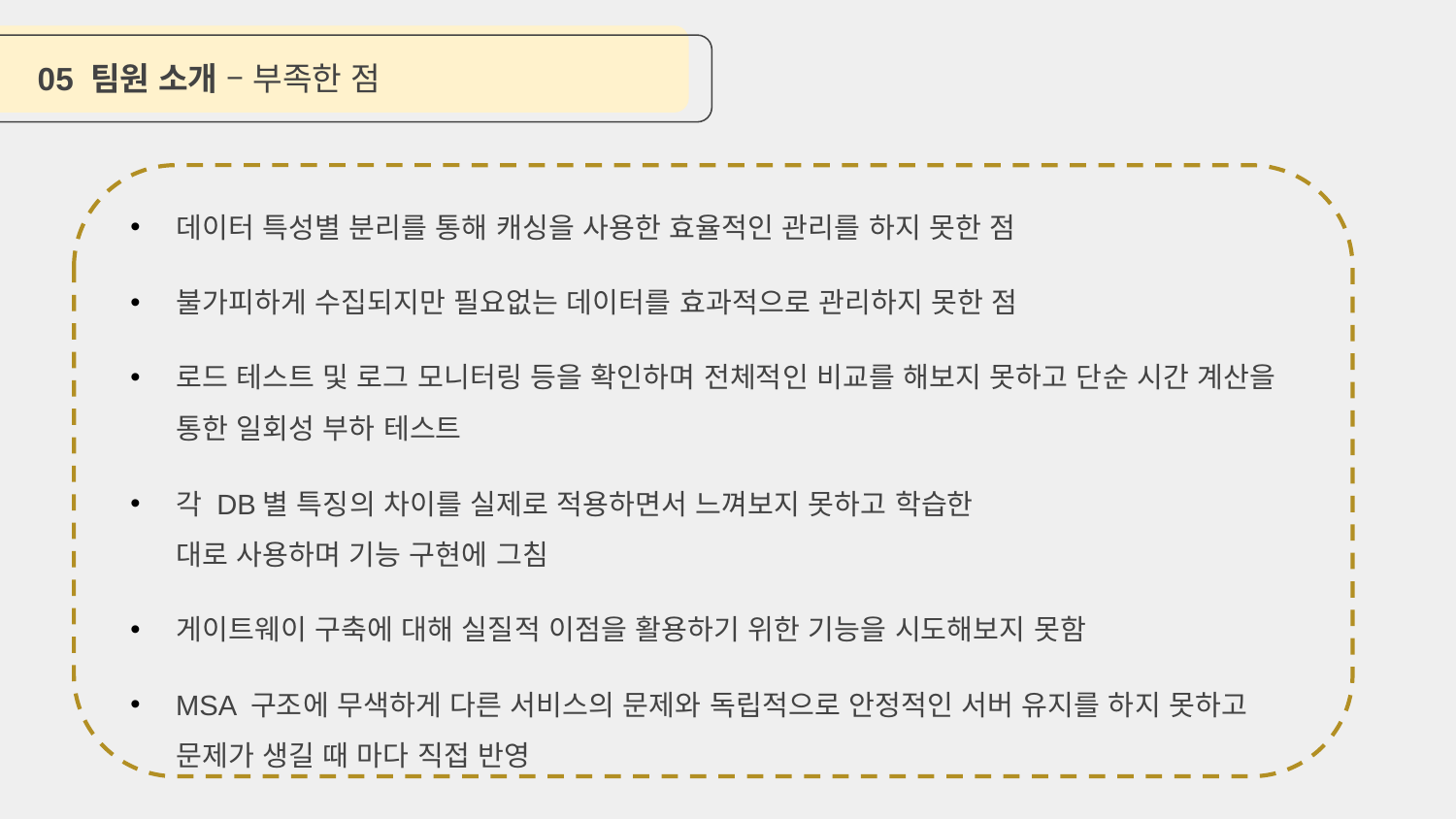

05 팀원 소개 – 부족한 점

데이터 특성별 분리를 통해 캐싱을 사용한 효율적인 관리를 하지 못한 점
불가피하게 수집되지만 필요없는 데이터를 효과적으로 관리하지 못한 점
로드 테스트 및 로그 모니터링 등을 확인하며 전체적인 비교를 해보지 못하고 단순 시간 계산을 통한 일회성 부하 테스트
각 DB별 특징의 차이를 실제로 적용하면서 느껴보지 못하고 학습한
대로 사용하며 기능 구현에 그침
게이트웨이 구축에 대해 실질적 이점을 활용하기 위한 기능을 시도해보지 못함
MSA 구조에 무색하게 다른 서비스의 문제와 독립적으로 안정적인 서버 유지를 하지 못하고 문제가 생길 때 마다 직접 반영